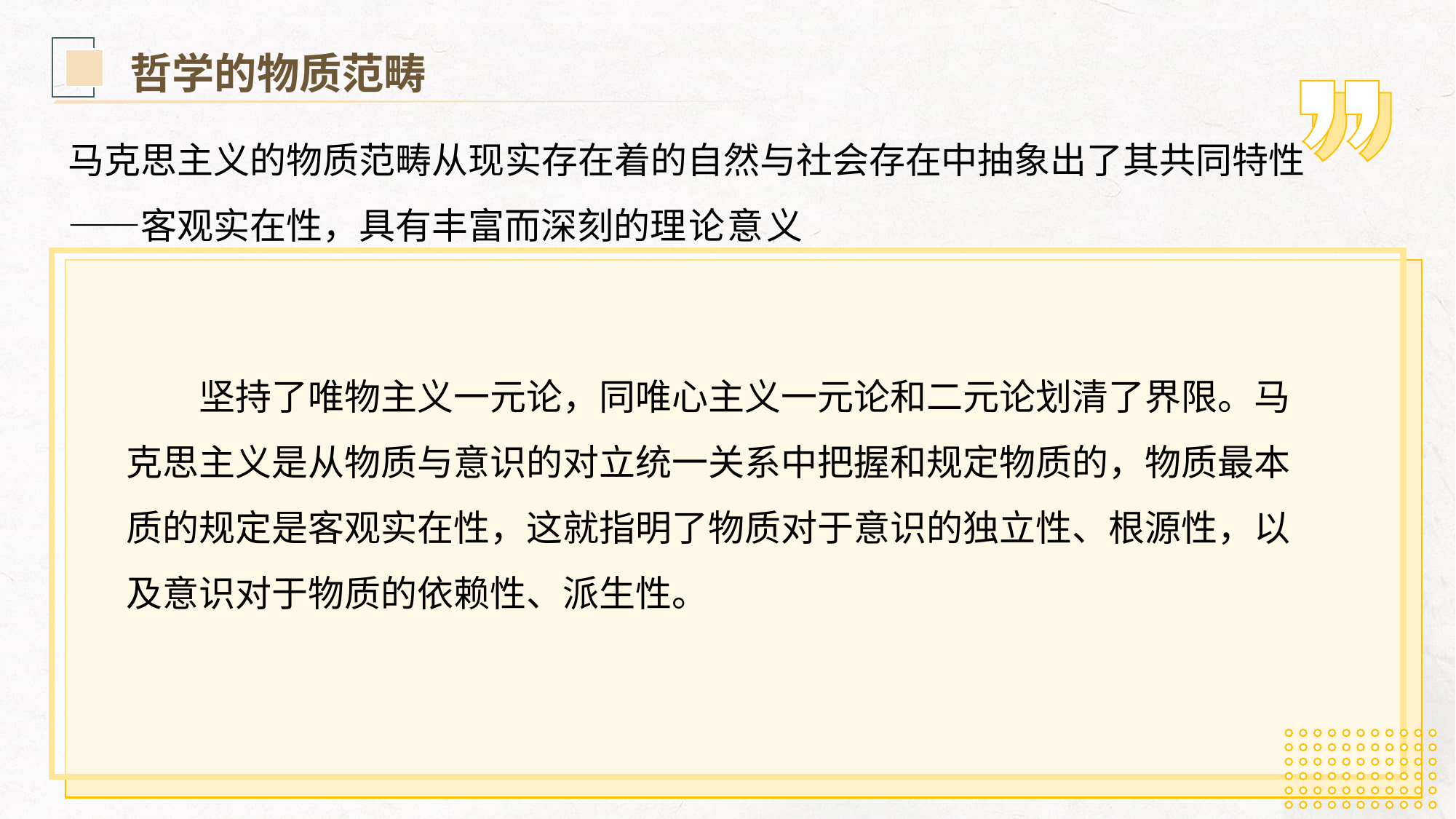

哲学的物质范畴

马克思主义的物质范畴从现实存在着的自然与社会存在中抽象出了其共同特性——客观实在性，具有丰富而深刻的理论意义

坚持了唯物主义一元论，同唯心主义一元论和二元论划清了界限。马克思主义是从物质与意识的对立统一关系中把握和规定物质的，物质最本质的规定是客观实在性，这就指明了物质对于意识的独立性、根源性，以及意识对于物质的依赖性、派生性。